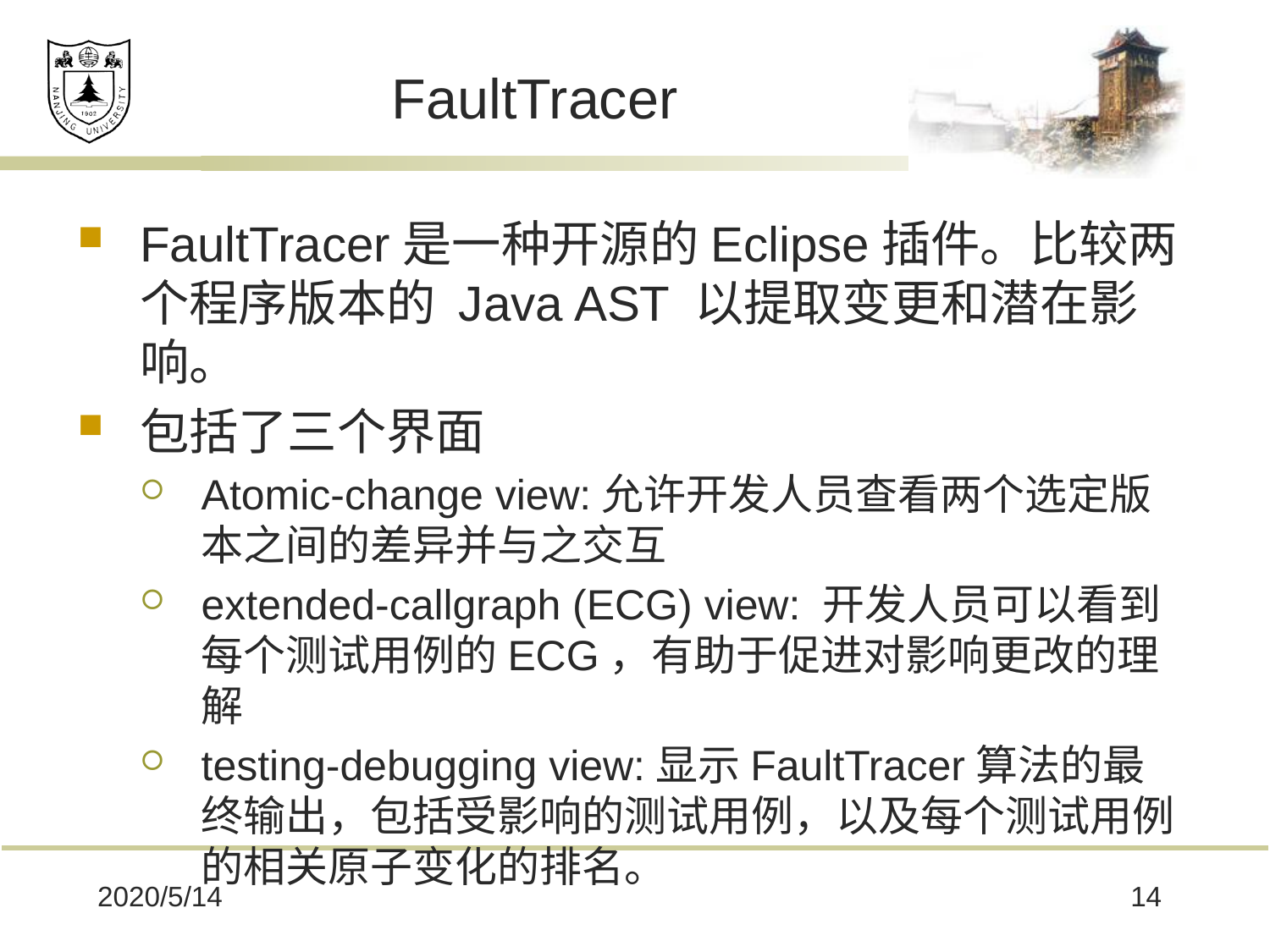

# FaultTracer
FaultTracer是一种开源的Eclipse插件。比较两个程序版本的 Java AST 以提取变更和潜在影响。
包括了三个界面
Atomic-change view:允许开发人员查看两个选定版本之间的差异并与之交互
extended-callgraph (ECG) view: 开发人员可以看到每个测试用例的ECG，有助于促进对影响更改的理解
testing-debugging view:显示FaultTracer算法的最终输出，包括受影响的测试用例，以及每个测试用例的相关原子变化的排名。
2020/5/14
14